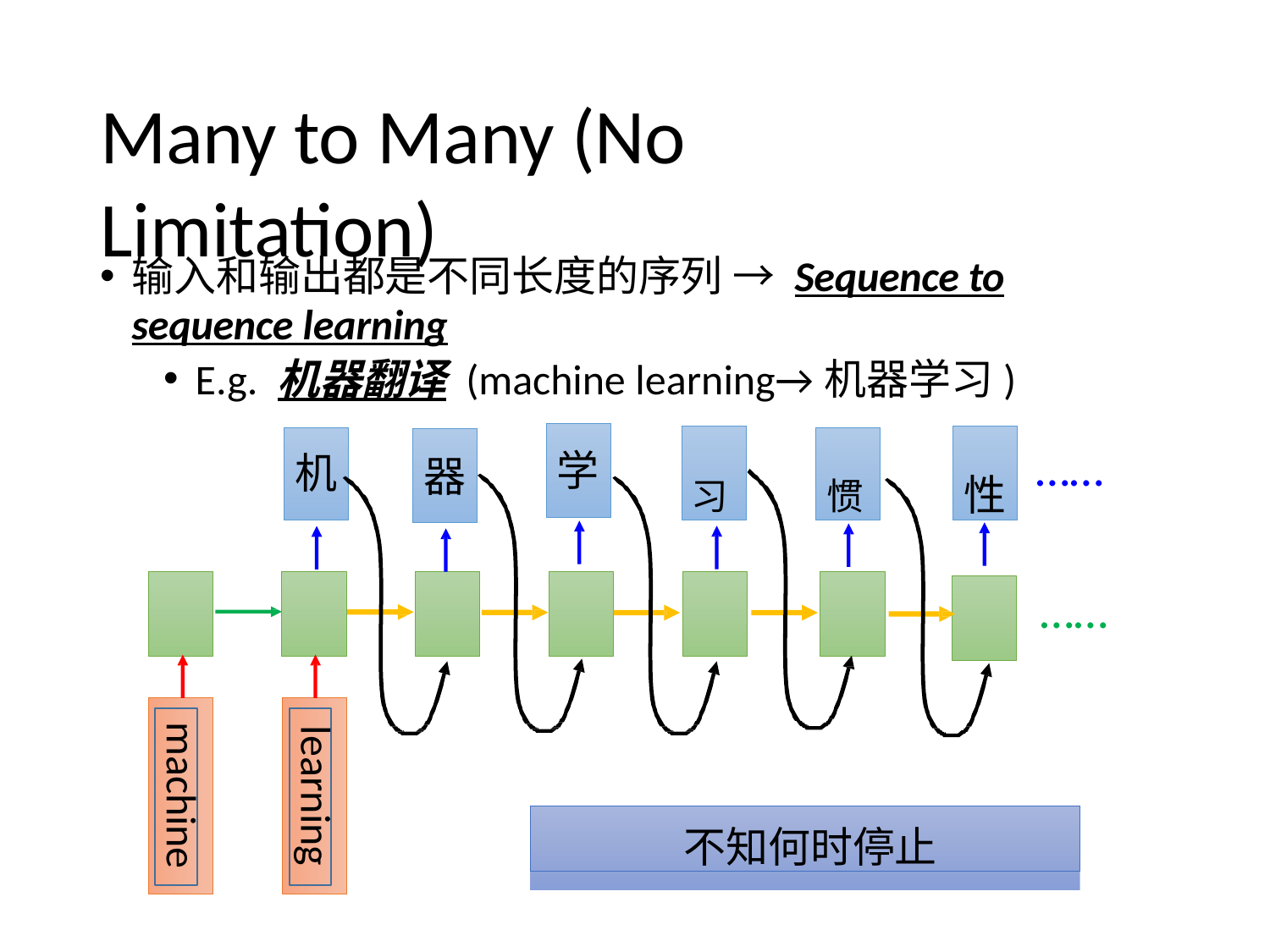

# Many to Many (No Limitation)
输入和输出都是不同长度的序列 → Sequence to sequence learning
E.g. 机器翻译 (machine learning→机器学习)

……
学
机
习	惯	性
器

……

machine

learning

         不知何时停止